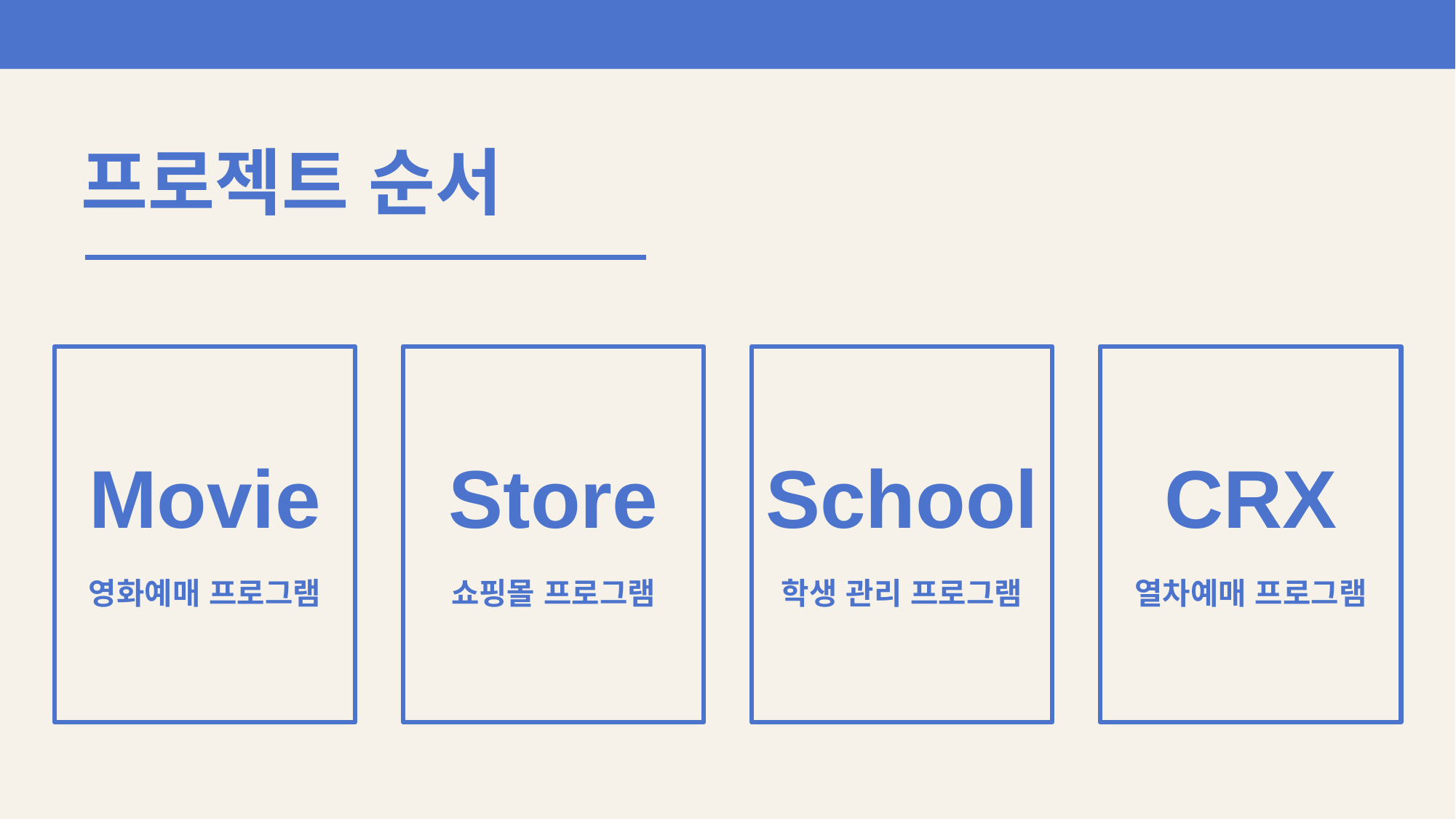

# 프로젝트 순서
Movie

영화예매 프로그램
Store

쇼핑몰 프로그램
School

학생 관리 프로그램
CRX

열차예매 프로그램